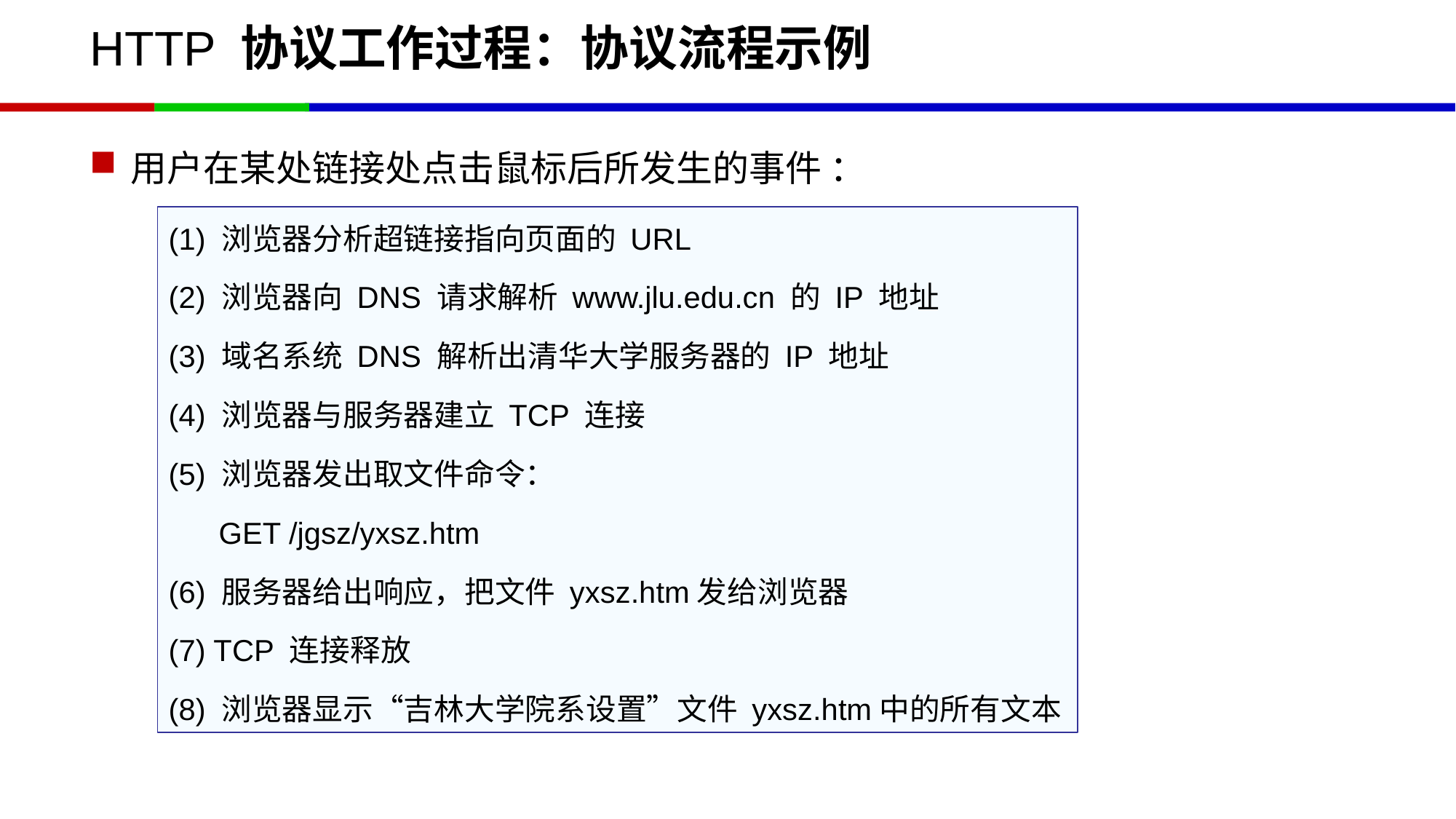

# HTTP 协议工作过程：协议流程示例
用户在某处链接处点击鼠标后所发生的事件 ：
(1) 浏览器分析超链接指向页面的 URL
(2) 浏览器向 DNS 请求解析 www.jlu.edu.cn 的 IP 地址
(3) 域名系统 DNS 解析出清华大学服务器的 IP 地址
(4) 浏览器与服务器建立 TCP 连接
(5) 浏览器发出取文件命令：
      GET /jgsz/yxsz.htm
(6) 服务器给出响应，把文件 yxsz.htm发给浏览器
(7) TCP 连接释放
(8) 浏览器显示“吉林大学院系设置”文件 yxsz.htm中的所有文本
137